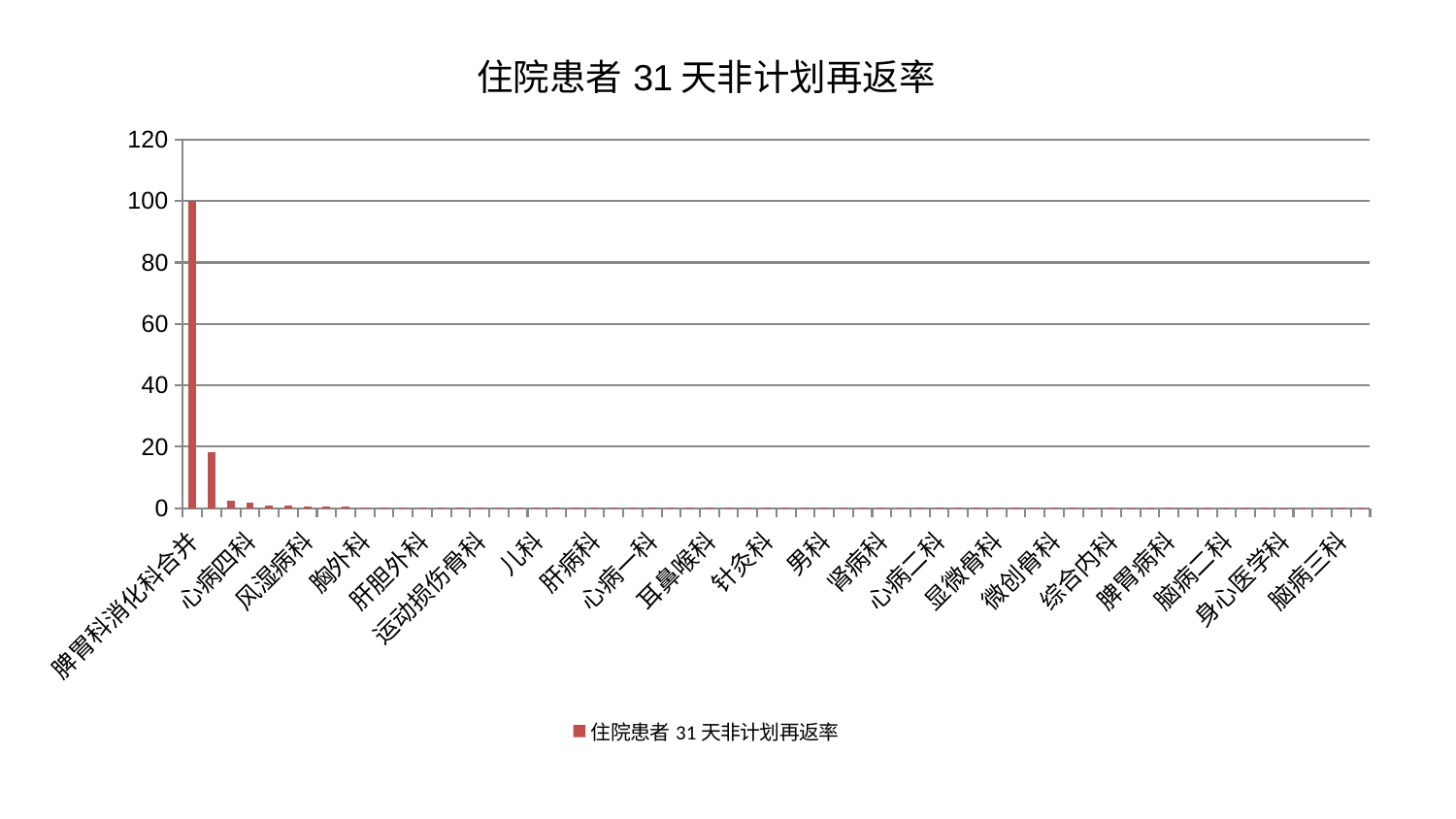

### Chart: 住院患者31天非计划再返率

| Category | 住院患者31天非计划再返率 |
|---|---|
| 脾胃科消化科合并 | 100.0 |
| 推拿科 | 18.388645429647426 |
| 普通外科 | 2.447673328096783 |
| 心病四科 | 1.9156667431482426 |
| 东区肾病科 | 0.8695433964826664 |
| 西区重症医学科 | 0.7600161932824195 |
| 风湿病科 | 0.5471623403466231 |
| 肾脏内科 | 0.5213380945405404 |
| 泌尿外科 | 0.4525980079501328 |
| 胸外科 | 0.4088469322151813 |
| 治未病中心 | 0.3634175184627755 |
| 周围血管科 | 0.3145205401223079 |
| 肝胆外科 | 0.3032635510426159 |
| 中医经典科 | 0.2949165272878817 |
| 关节骨科 | 0.2832172758577208 |
| 运动损伤骨科 | 0.27355190638595345 |
| 老年医学科 | 0.22649493111593497 |
| 内分泌科 | 0.22102616931895946 |
| 儿科 | 0.22045372350187795 |
| 神经外科 | 0.21878112877998718 |
| 肿瘤内科 | 0.2164874374444857 |
| 肝病科 | 0.2060746719613962 |
| 骨科 | 0.1993267511076131 |
| 心病三科 | 0.19877863143584817 |
| 心病一科 | 0.18056227850536416 |
| 呼吸内科 | 0.1767919206885324 |
| 皮肤科 | 0.17272413016578597 |
| 耳鼻喉科 | 0.1727033306896597 |
| 医院 | 0.17255244620931 |
| 眼科 | 0.16619047024328407 |
| 针灸科 | 0.16549862999492107 |
| 产科 | 0.16497313505075337 |
| 美容皮肤科 | 0.1489952111549125 |
| 男科 | 0.13999753698824732 |
| 小儿推拿科 | 0.1384643516963081 |
| 乳腺甲状腺外科 | 0.13714830940697145 |
| 肾病科 | 0.1343848034169444 |
| 消化内科 | 0.13408406781435925 |
| 脑病一科 | 0.12943108435153483 |
| 心病二科 | 0.1273341945011873 |
| 小儿骨科 | 0.11626032844314933 |
| 妇科妇二科合并 | 0.10819125843003294 |
| 显微骨科 | 0.10738203986325566 |
| 心血管内科 | 0.10617097593604483 |
| 创伤骨科 | 0.106071181225956 |
| 微创骨科 | 0.10230306209645128 |
| 肛肠科 | 0.09750211516632373 |
| 妇二科 | 0.08936650758692138 |
| 综合内科 | 0.08830298779293735 |
| 重症医学科 | 0.0870329410408181 |
| 妇科 | 0.0866474667570521 |
| 脾胃病科 | 0.08259175611259417 |
| 康复科 | 0.08220466467032157 |
| 东区重症医学科 | 0.07957254320368197 |
| 脑病二科 | 0.07939729285275894 |
| 脊柱骨科 | 0.07245421494540706 |
| 神经内科 | 0.07094781118783236 |
| 身心医学科 | 0.06672886996515542 |
| 中医外治中心 | 0.06590943226627714 |
| 口腔科 | 0.06528095862752975 |
| 脑病三科 | 0.06419786776082277 |
| 血液科 | 0.06322485534436524 |
111